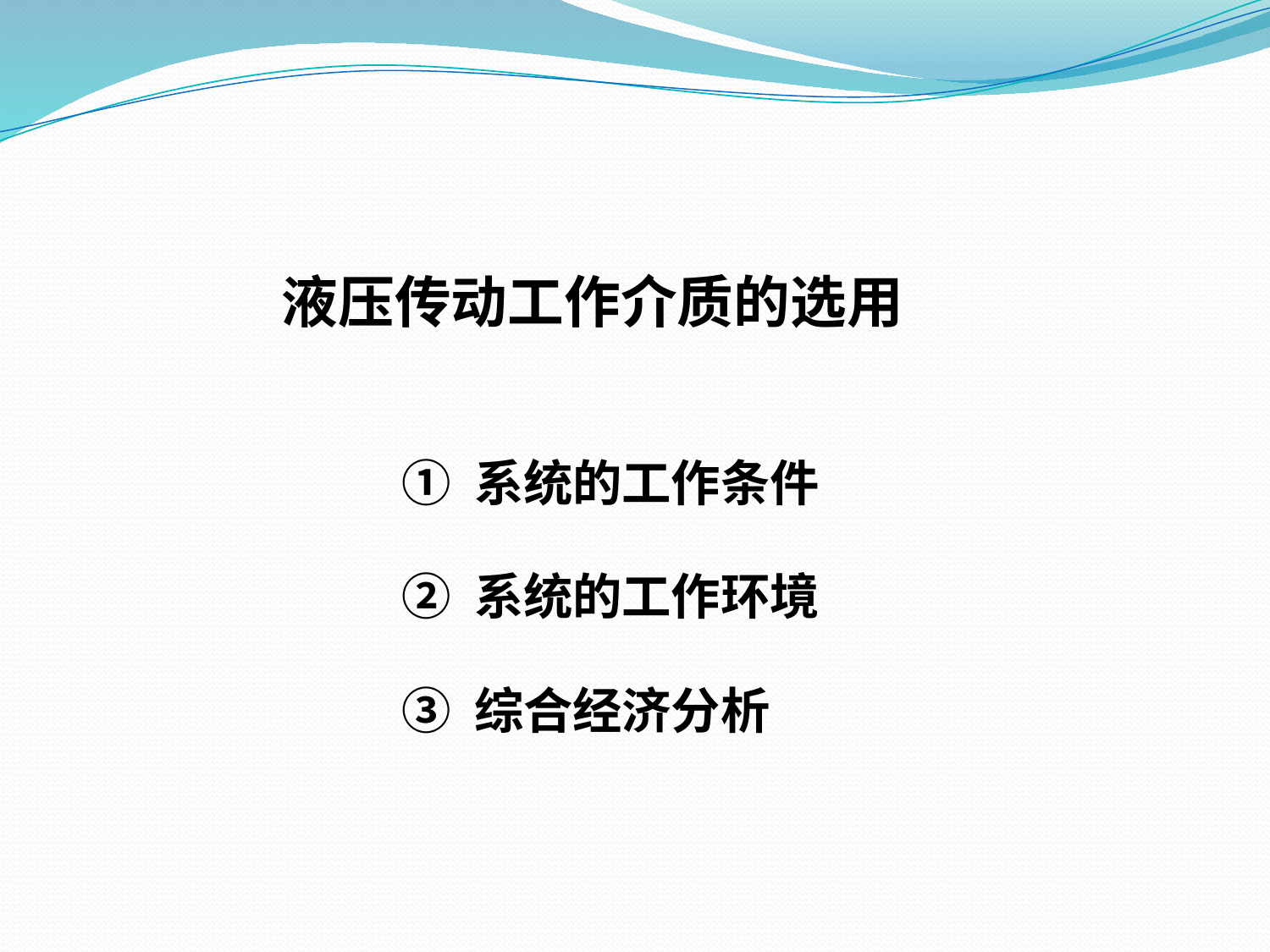

液压传动工作介质的选用
① 系统的工作条件
② 系统的工作环境
③ 综合经济分析